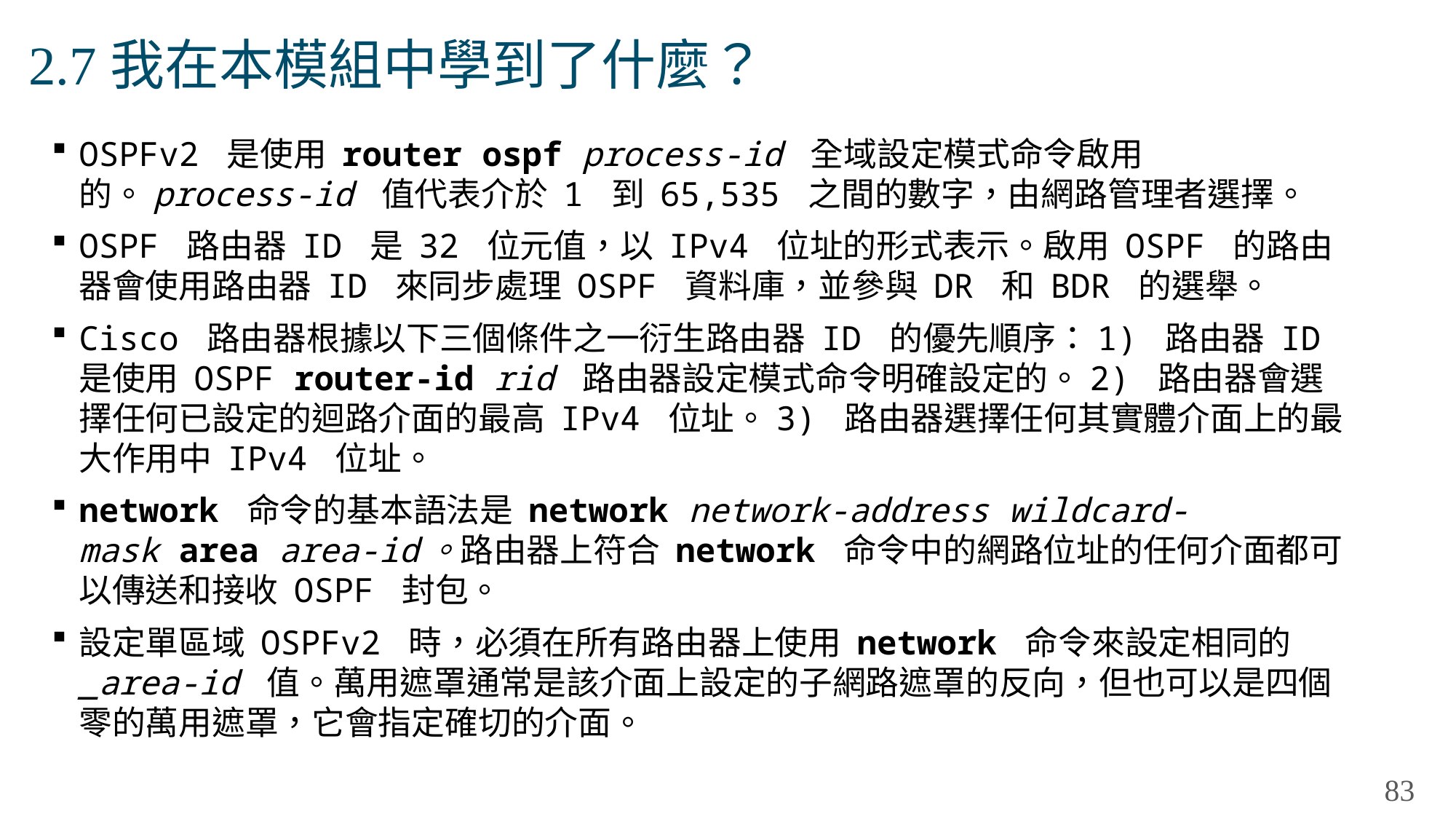

# 2.7我在本模組中學到了什麼？
OSPFv2 是使用 router ospf process-id 全域設定模式命令啟用的。process-id 值代表介於 1 到 65,535 之間的數字，由網路管理者選擇。
OSPF 路由器 ID 是 32 位元值，以 IPv4 位址的形式表示。啟用 OSPF 的路由器會使用路由器 ID 來同步處理 OSPF 資料庫，並參與 DR 和 BDR 的選舉。
Cisco 路由器根據以下三個條件之一衍生路由器 ID 的優先順序：1) 路由器 ID 是使用 OSPF router-id rid 路由器設定模式命令明確設定的。2) 路由器會選擇任何已設定的迴路介面的最高 IPv4 位址。3) 路由器選擇任何其實體介面上的最大作用中 IPv4 位址。
network 命令的基本語法是 network network-address wildcard-mask area area-id。路由器上符合 network 命令中的網路位址的任何介面都可以傳送和接收 OSPF 封包。
設定單區域 OSPFv2 時，必須在所有路由器上使用 network 命令來設定相同的 _area-id 值。萬用遮罩通常是該介面上設定的子網路遮罩的反向，但也可以是四個零的萬用遮罩，它會指定確切的介面。
83